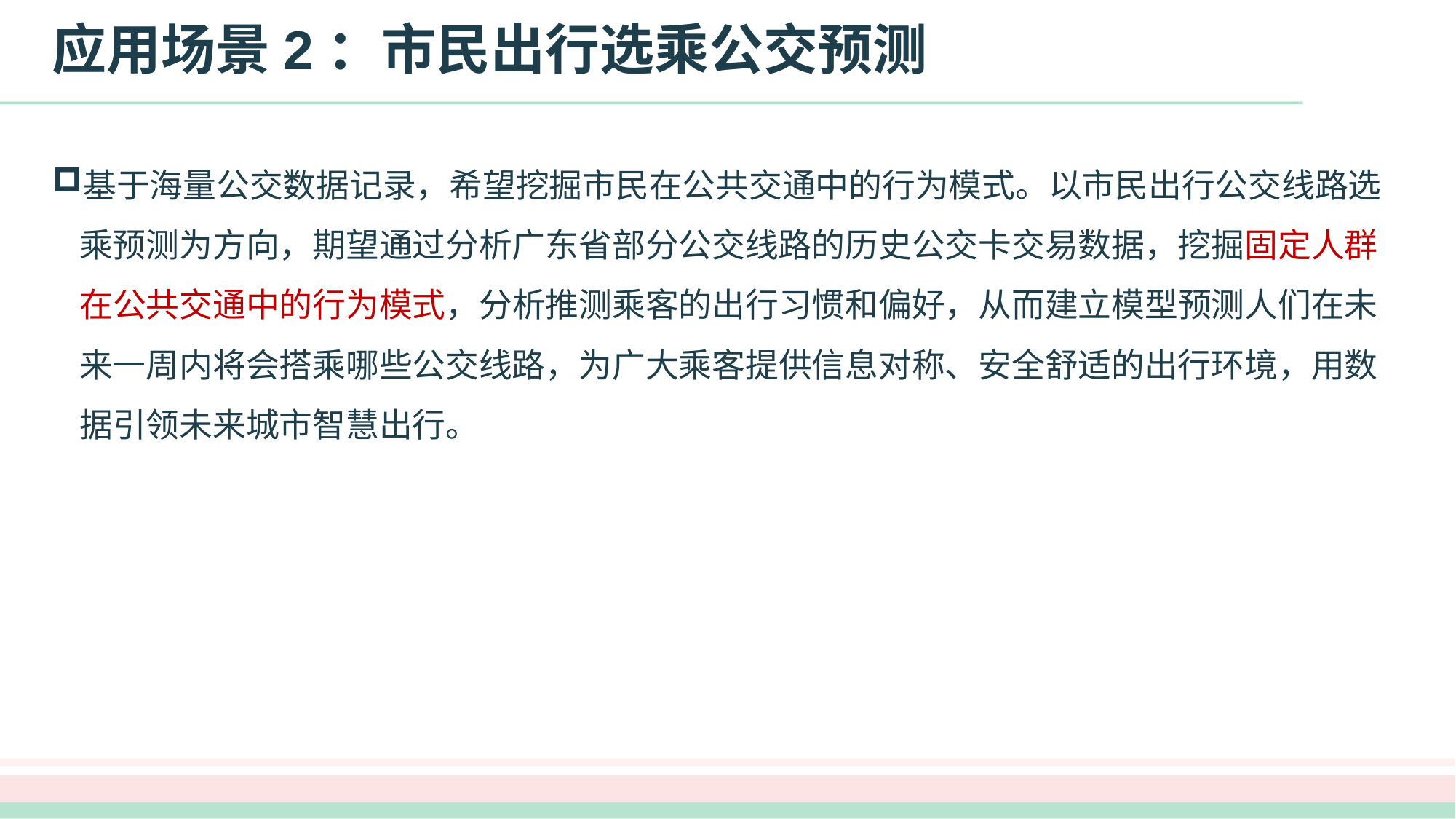

# 应用场景2：市民出行选乘公交预测
基于海量公交数据记录，希望挖掘市民在公共交通中的行为模式。以市民出行公交线路选乘预测为方向，期望通过分析广东省部分公交线路的历史公交卡交易数据，挖掘固定人群在公共交通中的行为模式，分析推测乘客的出行习惯和偏好，从而建立模型预测人们在未来一周内将会搭乘哪些公交线路，为广大乘客提供信息对称、安全舒适的出行环境，用数据引领未来城市智慧出行。